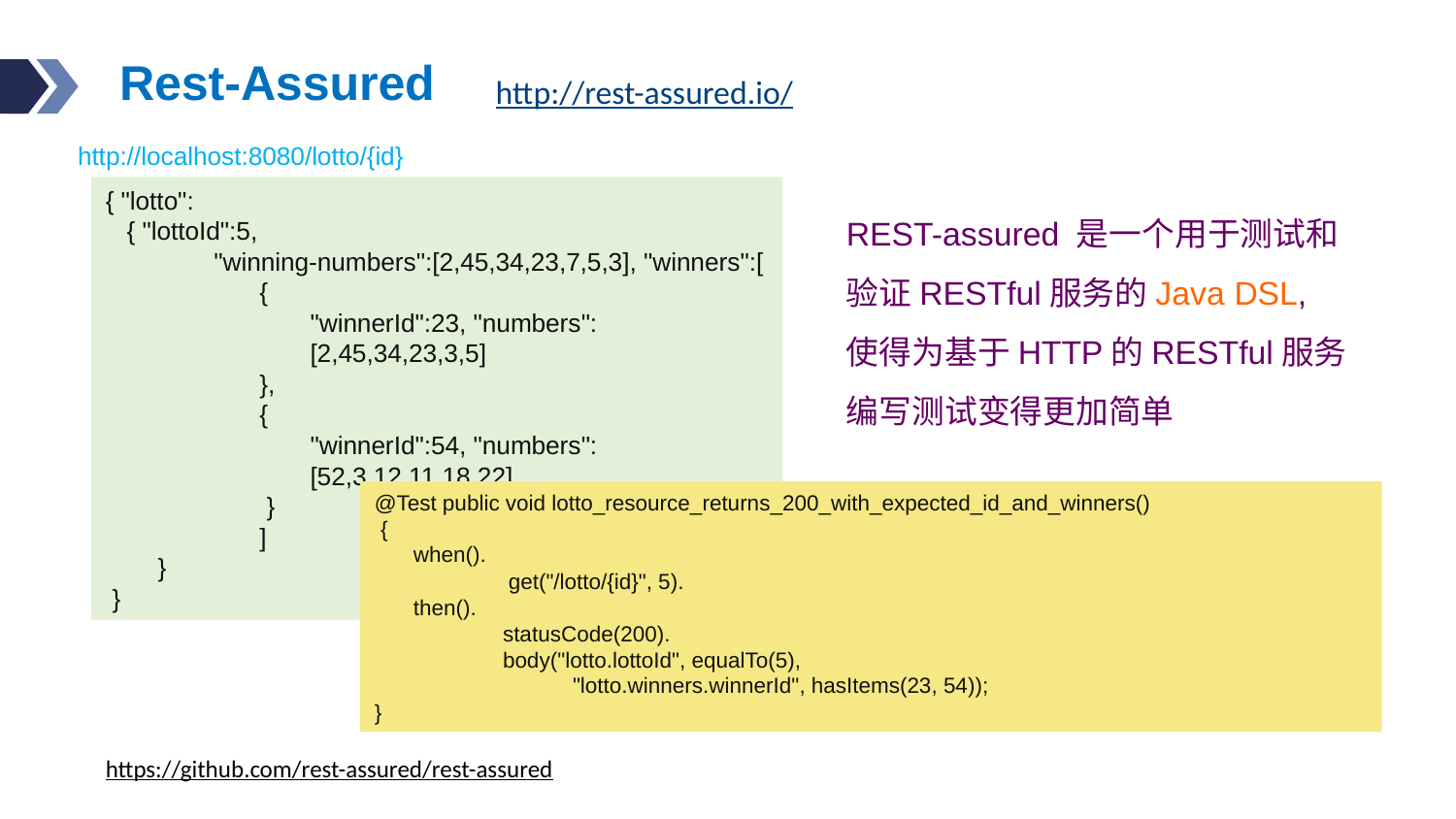

# Rest-Assured
http://rest-assured.io/
http://localhost:8080/lotto/{id}
{ "lotto":
   { "lottoId":5,
"winning-numbers":[2,45,34,23,7,5,3], "winners":[
{
"winnerId":23, "numbers":[2,45,34,23,3,5]
},
{
"winnerId":54, "numbers":[52,3,12,11,18,22]
 }
]
}
}
REST-assured 是一个用于测试和验证RESTful服务的Java DSL, 使得为基于HTTP的RESTful服务编写测试变得更加简单
@Test public void lotto_resource_returns_200_with_expected_id_and_winners()
 {
when().
get("/lotto/{id}", 5).
then().
statusCode(200).
body("lotto.lottoId", equalTo(5),
"lotto.winners.winnerId", hasItems(23, 54));
}
https://github.com/rest-assured/rest-assured
23